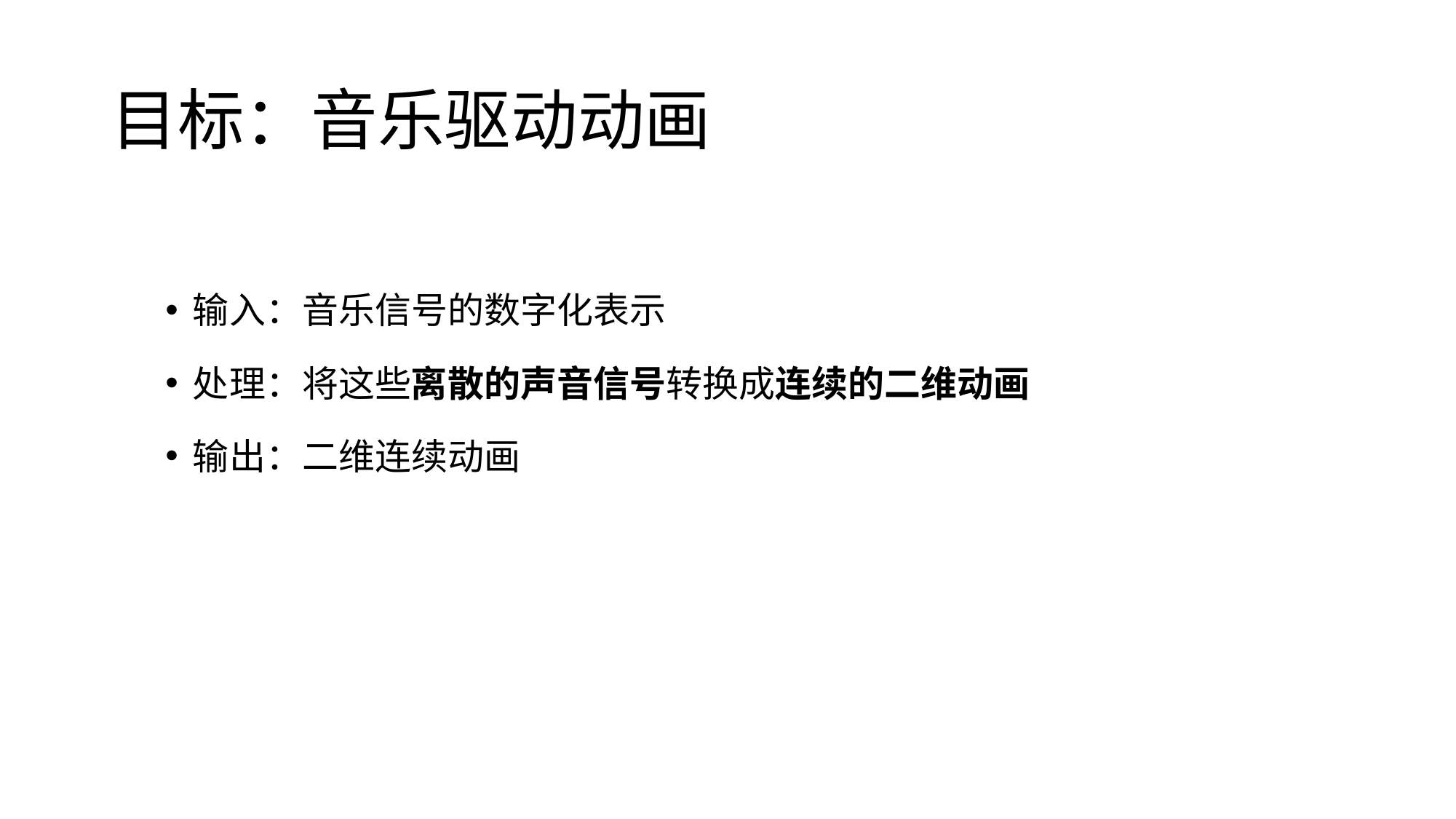

# 目标：音乐驱动动画
输入：音乐信号的数字化表示
处理：将这些离散的声音信号转换成连续的二维动画
输出：二维连续动画